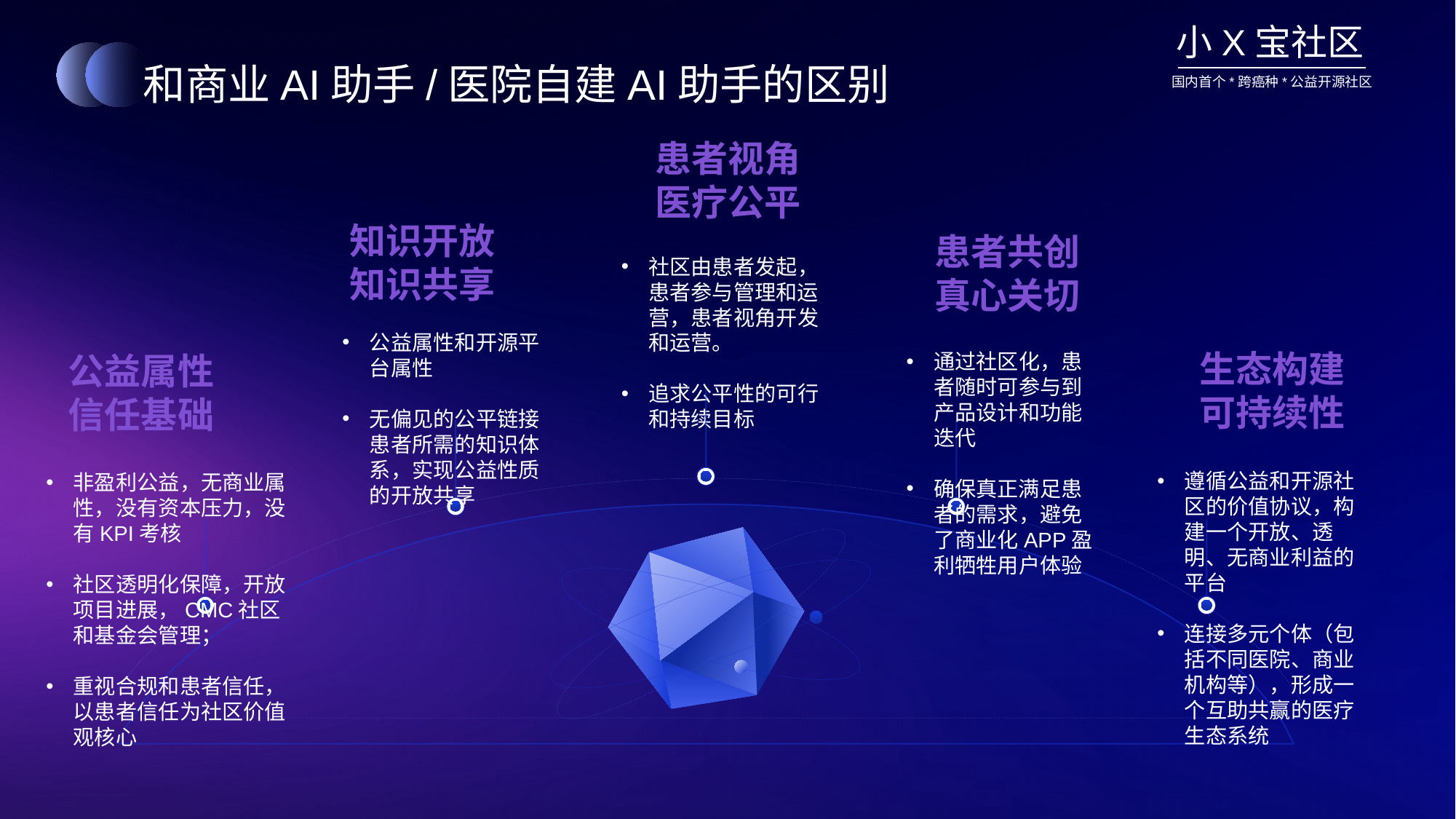

和商业AI助手/医院自建AI助手的区别
患者视角
医疗公平
知识开放
知识共享
患者共创
真心关切
社区由患者发起，患者参与管理和运营，患者视角开发和运营。

追求公平性的可行和持续目标
公益属性和开源平台属性

无偏见的公平链接患者所需的知识体系，实现公益性质的开放共享
生态构建
可持续性
公益属性
信任基础
通过社区化，患者随时可参与到产品设计和功能迭代

确保真正满足患者的需求，避免了商业化APP盈利牺牲用户体验

遵循公益和开源社区的价值协议，构建一个开放、透明、无商业利益的平台

连接多元个体（包括不同医院、商业机构等），形成一个互助共赢的医疗生态系统
非盈利公益，无商业属性，没有资本压力，没有KPI考核

社区透明化保障，开放项目进展，CMC社区和基金会管理；

重视合规和患者信任，以患者信任为社区价值观核心

8
以非盈利为目的